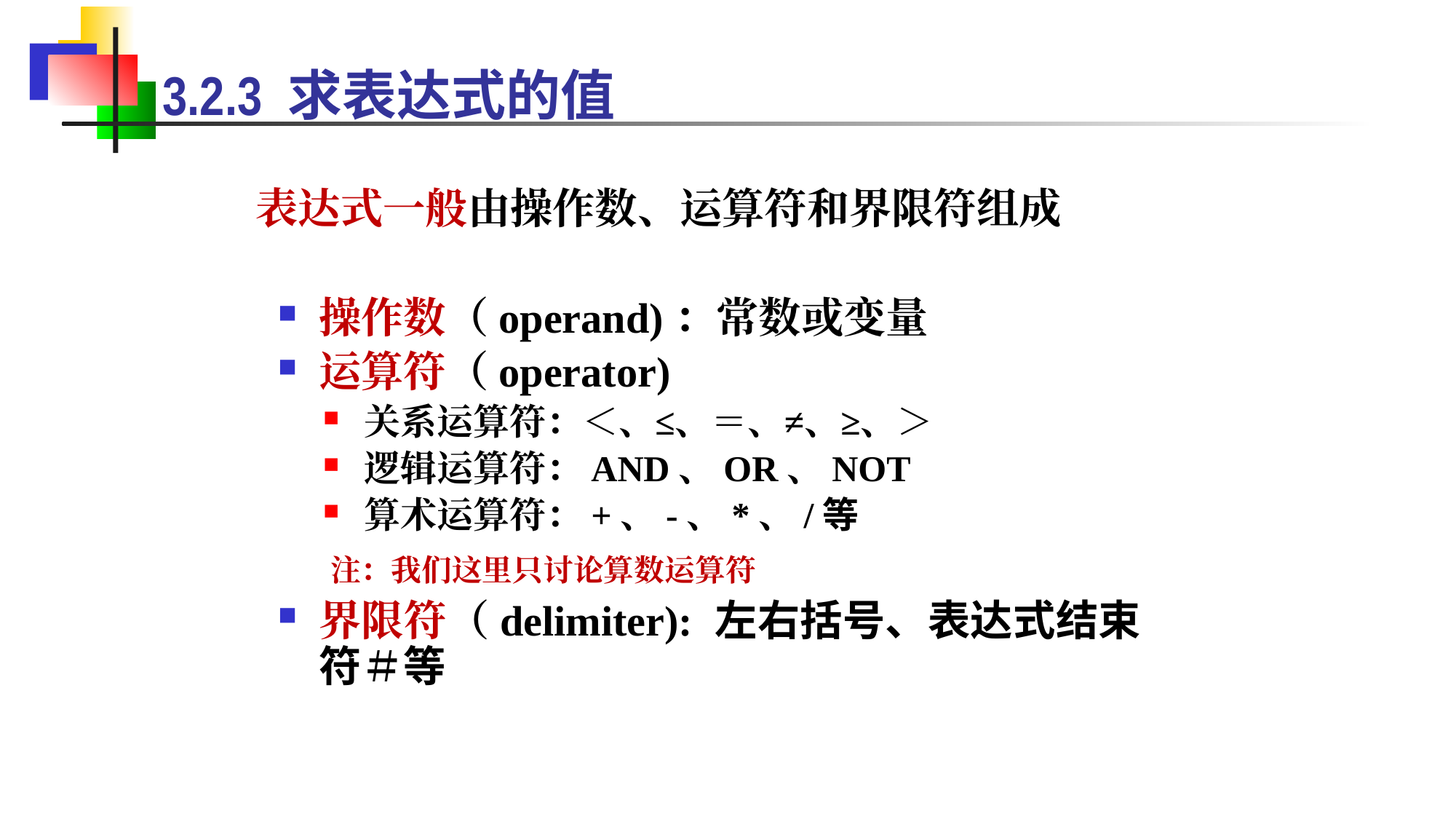

3.2.3 求表达式的值
 表达式一般由操作数、运算符和界限符组成

操作数（operand)：常数或变量
运算符（operator)
关系运算符：＜、≤、＝、≠、≥、＞
逻辑运算符：AND、OR、NOT
算术运算符：+、-、*、/等
    注：我们这里只讨论算数运算符
界限符（delimiter): 左右括号、表达式结束符＃等